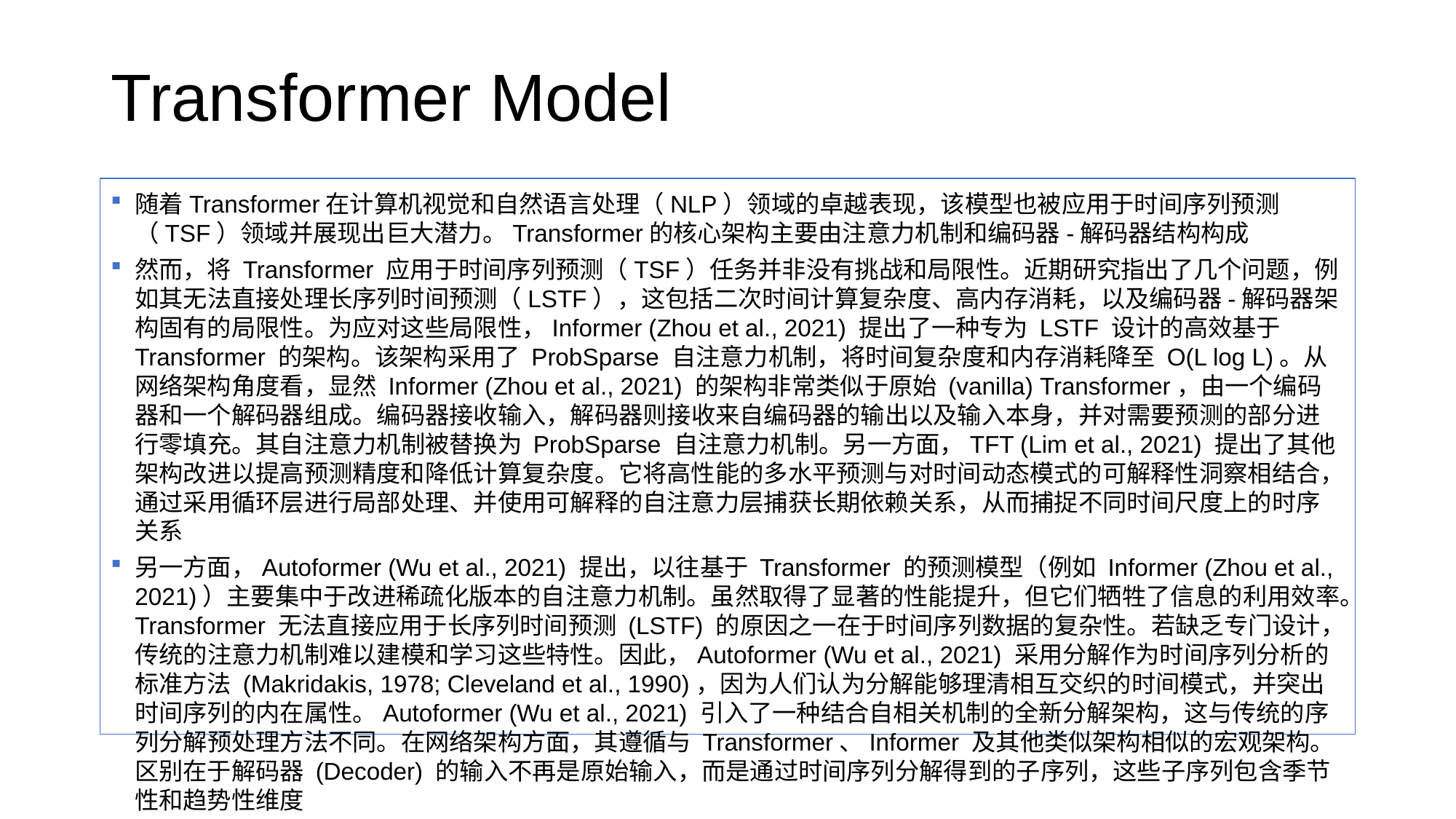

# Transformer Model
随着Transformer在计算机视觉和自然语言处理（NLP）领域的卓越表现，该模型也被应用于时间序列预测（TSF）领域并展现出巨大潜力。Transformer的核心架构主要由注意力机制和编码器-解码器结构构成
然而，将 Transformer 应用于时间序列预测（TSF）任务并非没有挑战和局限性。近期研究指出了几个问题，例如其无法直接处理长序列时间预测（LSTF），这包括二次时间计算复杂度、高内存消耗，以及编码器-解码器架构固有的局限性。为应对这些局限性，Informer (Zhou et al., 2021) 提出了一种专为 LSTF 设计的高效基于 Transformer 的架构。该架构采用了 ProbSparse 自注意力机制，将时间复杂度和内存消耗降至 O(L log L)。从网络架构角度看，显然 Informer (Zhou et al., 2021) 的架构非常类似于原始 (vanilla) Transformer，由一个编码器和一个解码器组成。编码器接收输入，解码器则接收来自编码器的输出以及输入本身，并对需要预测的部分进行零填充。其自注意力机制被替换为 ProbSparse 自注意力机制。另一方面，TFT (Lim et al., 2021) 提出了其他架构改进以提高预测精度和降低计算复杂度。它将高性能的多水平预测与对时间动态模式的可解释性洞察相结合，通过采用循环层进行局部处理、并使用可解释的自注意力层捕获长期依赖关系，从而捕捉不同时间尺度上的时序关系
另一方面，Autoformer (Wu et al., 2021) 提出，以往基于 Transformer 的预测模型（例如 Informer (Zhou et al., 2021)）主要集中于改进稀疏化版本的自注意力机制。虽然取得了显著的性能提升，但它们牺牲了信息的利用效率。Transformer 无法直接应用于长序列时间预测 (LSTF) 的原因之一在于时间序列数据的复杂性。若缺乏专门设计，传统的注意力机制难以建模和学习这些特性。因此，Autoformer (Wu et al., 2021) 采用分解作为时间序列分析的标准方法 (Makridakis, 1978; Cleveland et al., 1990)，因为人们认为分解能够理清相互交织的时间模式，并突出时间序列的内在属性。Autoformer (Wu et al., 2021) 引入了一种结合自相关机制的全新分解架构，这与传统的序列分解预处理方法不同。在网络架构方面，其遵循与 Transformer、Informer 及其他类似架构相似的宏观架构。区别在于解码器 (Decoder) 的输入不再是原始输入，而是通过时间序列分解得到的子序列，这些子序列包含季节性和趋势性维度